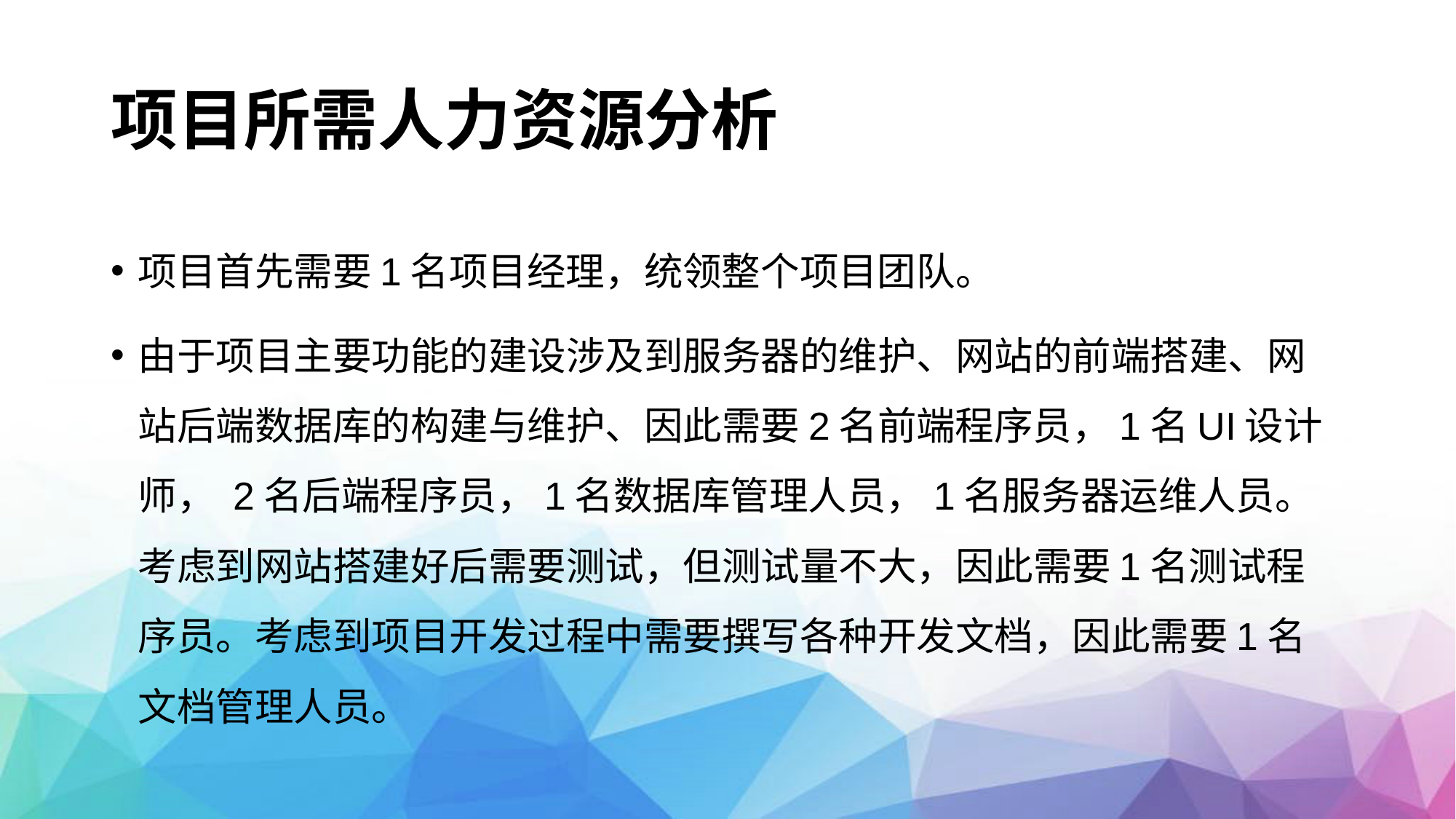

# 项目所需人力资源分析
项目首先需要1名项目经理，统领整个项目团队。
由于项目主要功能的建设涉及到服务器的维护、网站的前端搭建、网站后端数据库的构建与维护、因此需要2名前端程序员，1名UI设计师， 2名后端程序员，1名数据库管理人员，1名服务器运维人员。考虑到网站搭建好后需要测试，但测试量不大，因此需要1名测试程序员。考虑到项目开发过程中需要撰写各种开发文档，因此需要1名文档管理人员。